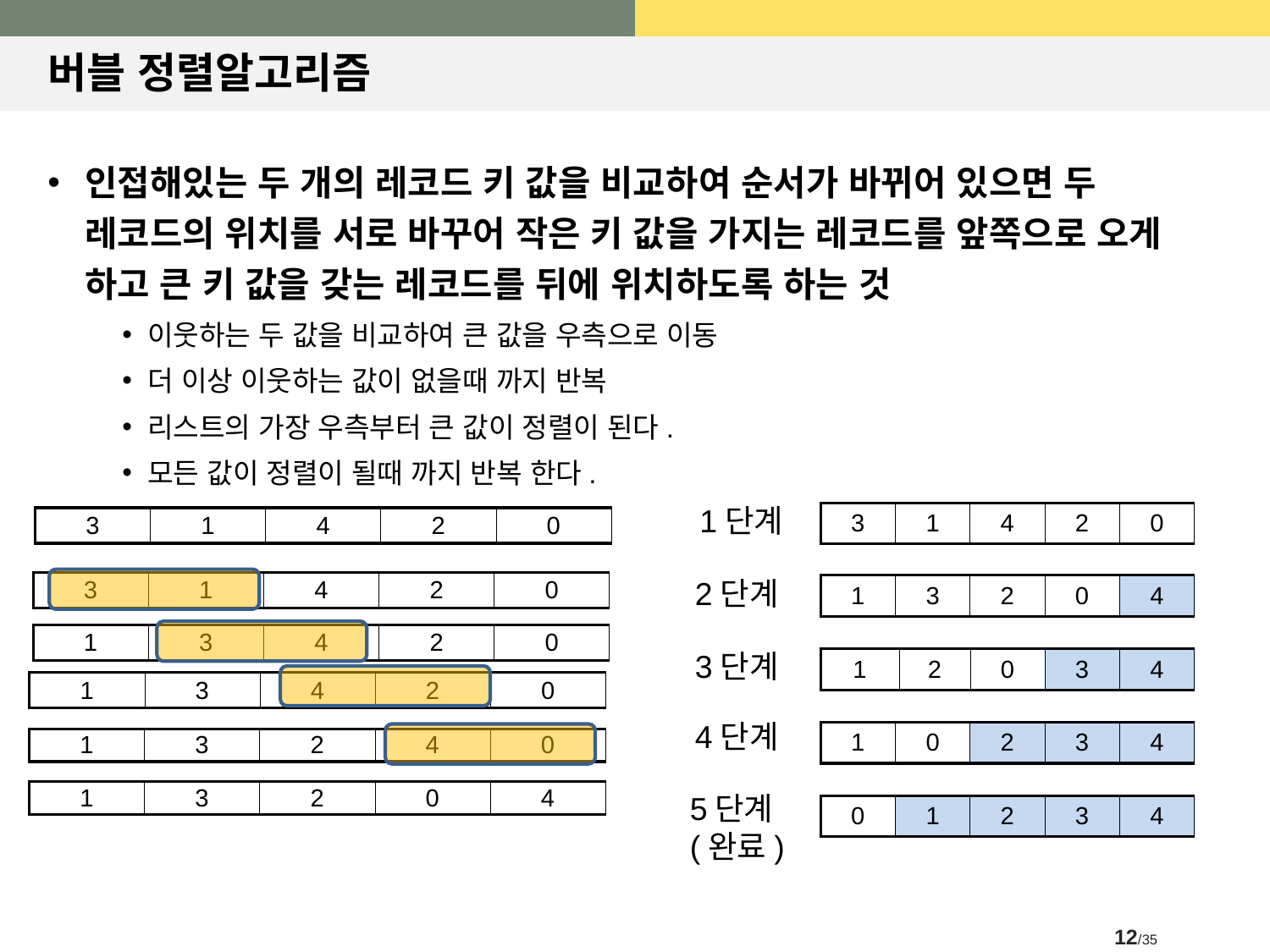

# 버블 정렬알고리즘
인접해있는 두 개의 레코드 키 값을 비교하여 순서가 바뀌어 있으면 두 레코드의 위치를 서로 바꾸어 작은 키 값을 가지는 레코드를 앞쪽으로 오게 하고 큰 키 값을 갖는 레코드를 뒤에 위치하도록 하는 것
이웃하는 두 값을 비교하여 큰 값을 우측으로 이동
더 이상 이웃하는 값이 없을때 까지 반복
리스트의 가장 우측부터 큰 값이 정렬이 된다.
모든 값이 정렬이 될때 까지 반복 한다.

1단계
| 3 | 1 | 4 | 2 | 0 |
| --- | --- | --- | --- | --- |
| 3 | 1 | 4 | 2 | 0 |
| --- | --- | --- | --- | --- |
2단계

| 3 | 1 | 4 | 2 | 0 |
| --- | --- | --- | --- | --- |
| 1 | 3 | 2 | 0 | 4 |
| --- | --- | --- | --- | --- |

| 1 | 3 | 4 | 2 | 0 |
| --- | --- | --- | --- | --- |
3단계
| 1 | 2 | 0 | 3 | 4 |
| --- | --- | --- | --- | --- |

| 1 | 3 | 4 | 2 | 0 |
| --- | --- | --- | --- | --- |
4단계
| 1 | 0 | 2 | 3 | 4 |
| --- | --- | --- | --- | --- |

| 1 | 3 | 2 | 4 | 0 |
| --- | --- | --- | --- | --- |
| 1 | 3 | 2 | 0 | 4 |
| --- | --- | --- | --- | --- |
5단계
(완료)
| 0 | 1 | 2 | 3 | 4 |
| --- | --- | --- | --- | --- |